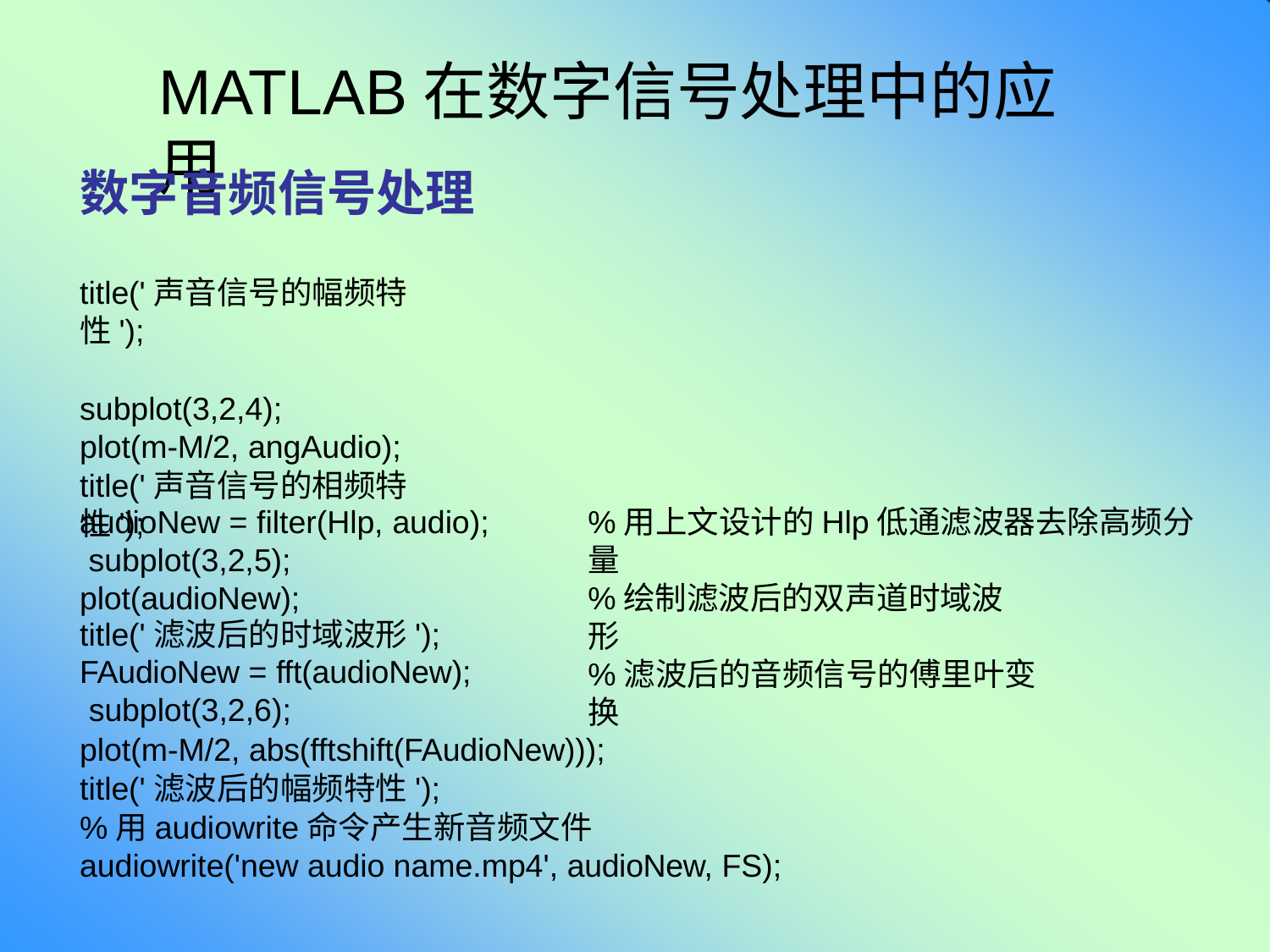

# MATLAB在数字信号处理中的应用
数字音频信号处理
title('声音信号的幅频特性');

subplot(3,2,4);
plot(m-M/2, angAudio);
title('声音信号的相频特性');
audioNew = filter(Hlp, audio);  subplot(3,2,5);  plot(audioNew);
title('滤波后的时域波形');  FAudioNew = fft(audioNew);  subplot(3,2,6);
%用上文设计的Hlp低通滤波器去除高频分量
%绘制滤波后的双声道时域波形
%滤波后的音频信号的傅里叶变换
plot(m-M/2, abs(fftshift(FAudioNew)));
title('滤波后的幅频特性');
%用audiowrite命令产生新音频文件 audiowrite('new audio name.mp4', audioNew, FS);